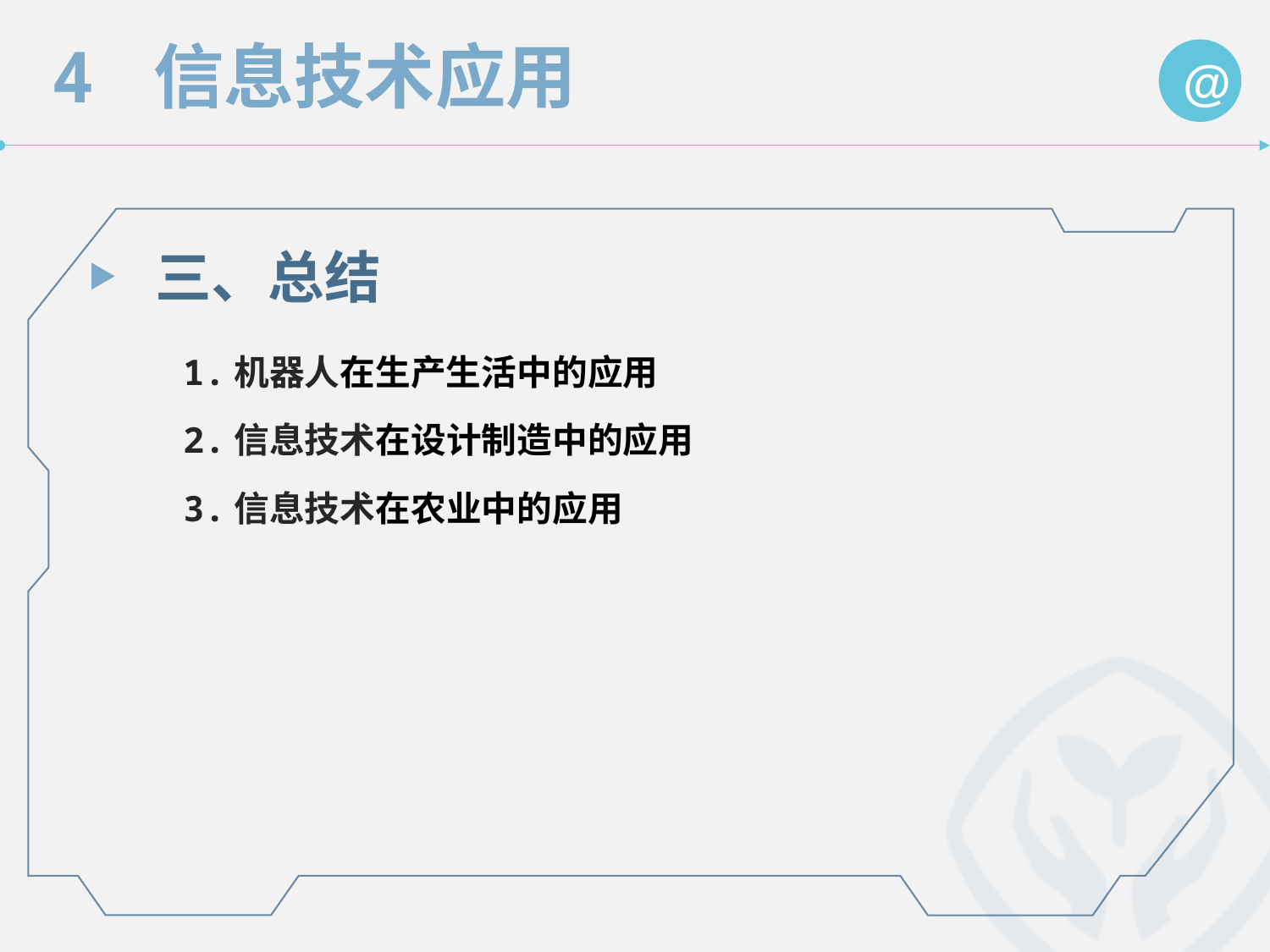

三、总结

　　1.机器人在生产生活中的应用
　　2.信息技术在设计制造中的应用
　　3.信息技术在农业中的应用